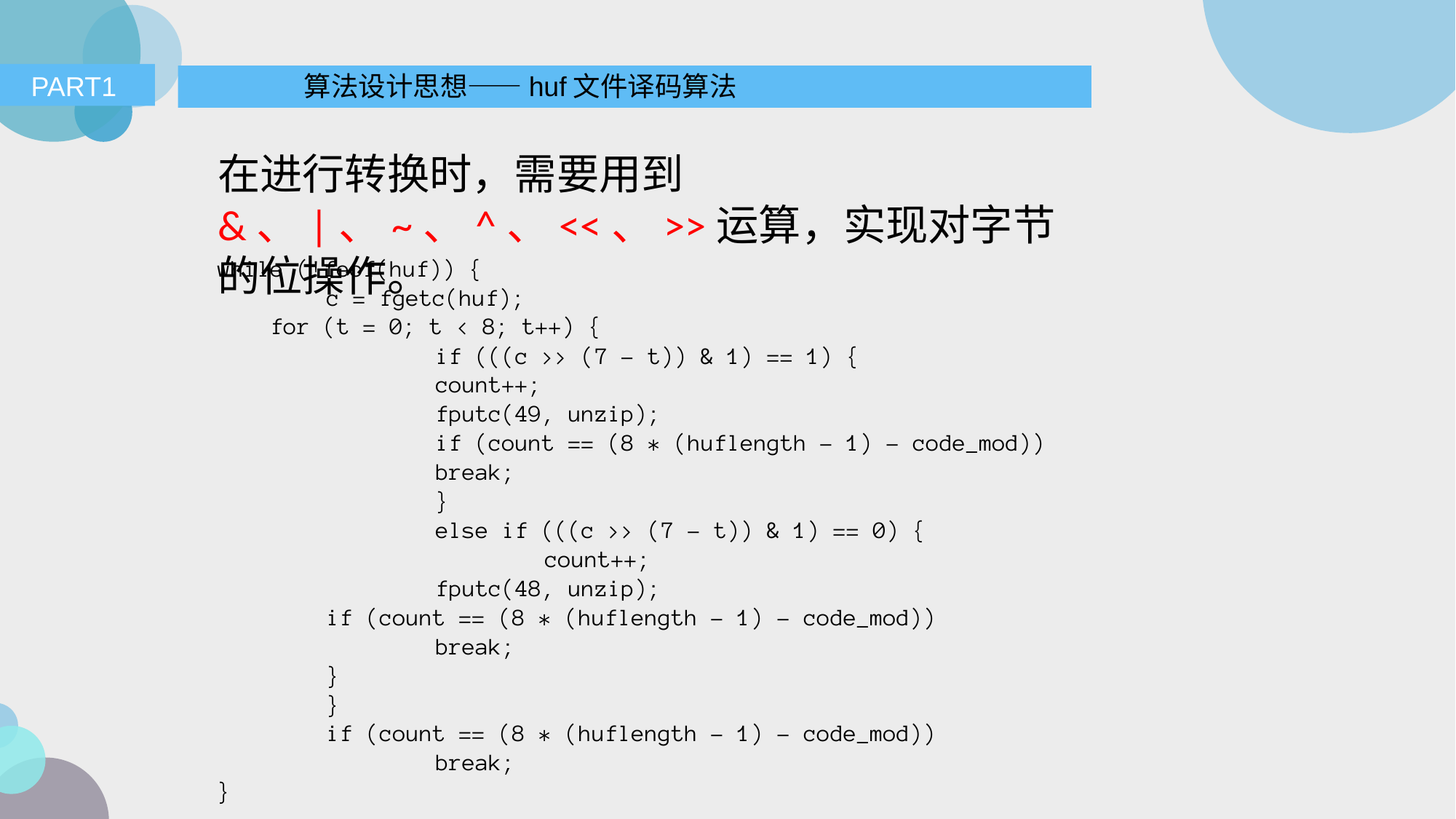

PART1
算法设计思想——huf文件译码算法

在进行转换时，需要用到&、|、~、^、<<、>>运算，实现对字节的位操作。
while (!feof(huf)) {
	c = fgetc(huf);
    for (t = 0; t < 8; t++) {
    		if (((c >> (7 - t)) & 1) == 1) {
         	count++;
            	fputc(49, unzip);
            	if (count == (8 * (huflength - 1) - code_mod))
             	break;
            	}
            	else if (((c >> (7 - t)) & 1) == 0) {
            		count++;
		fputc(48, unzip);
        	if (count == (8 * (huflength - 1) - code_mod))
        		break;
        	}
	}
    	if (count == (8 * (huflength - 1) - code_mod))
    		break;
}